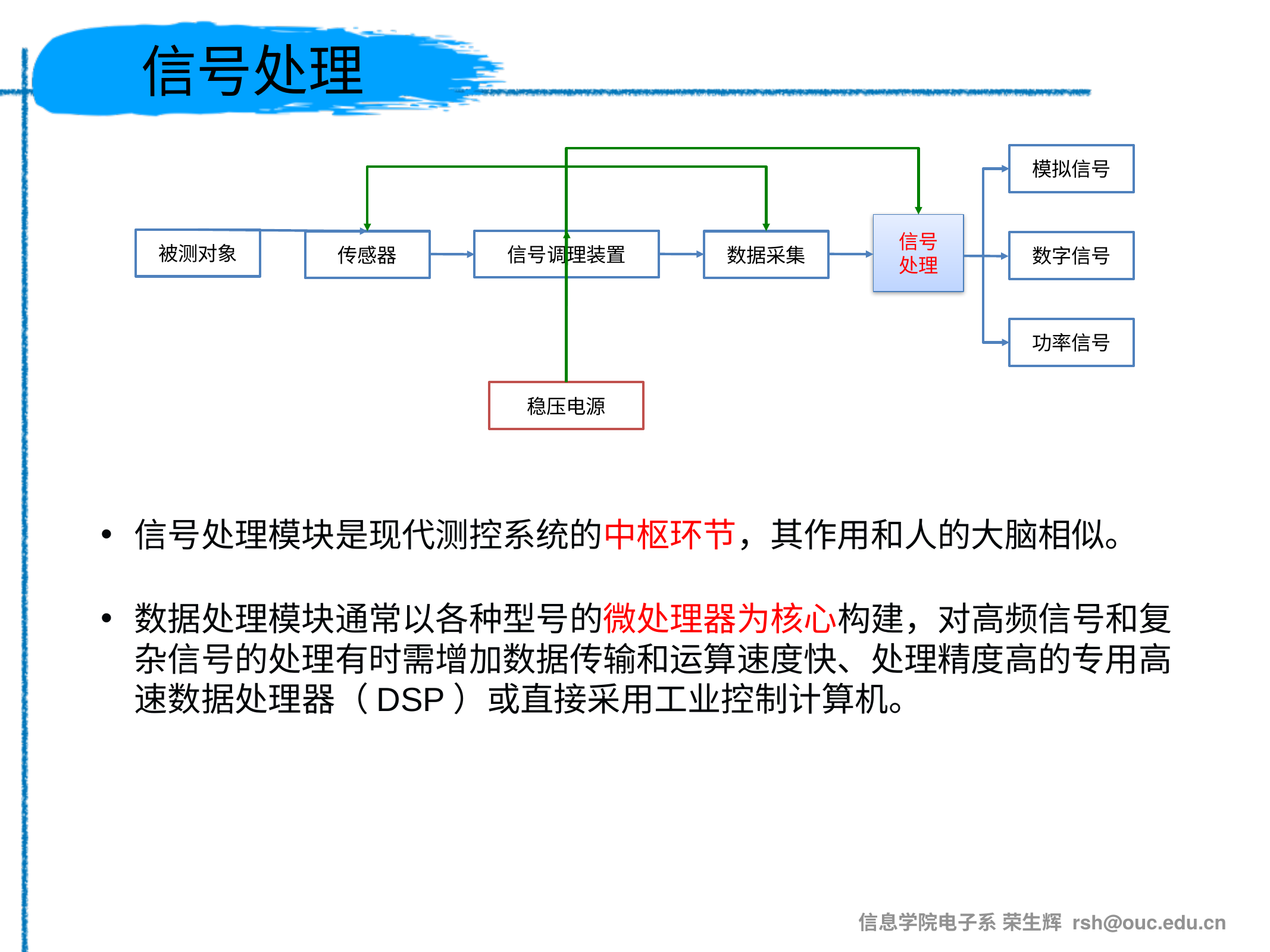

# 信号处理
模拟信号

信号
处理
被测对象
信号调理装置
传感器
数据采集
数字信号

功率信号
稳压电源
信号处理模块是现代测控系统的中枢环节，其作用和人的大脑相似。

数据处理模块通常以各种型号的微处理器为核心构建，对高频信号和复杂信号的处理有时需增加数据传输和运算速度快、处理精度高的专用高速数据处理器（DSP）或直接采用工业控制计算机。